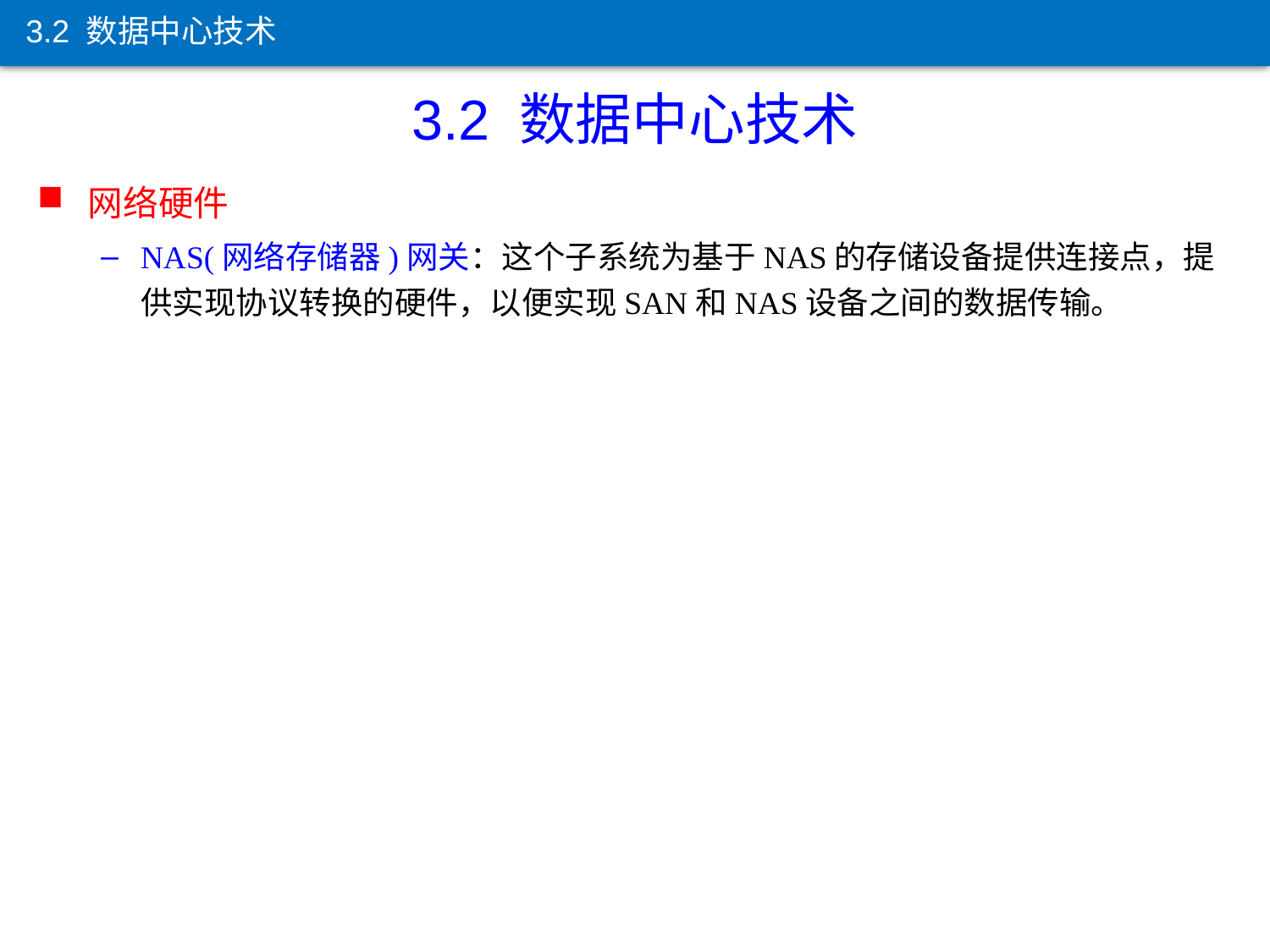

3.2 数据中心技术
3.2 数据中心技术
网络硬件
NAS(网络存储器)网关：这个子系统为基于NAS的存储设备提供连接点，提供实现协议转换的硬件，以便实现SAN和NAS设备之间的数据传输。

30